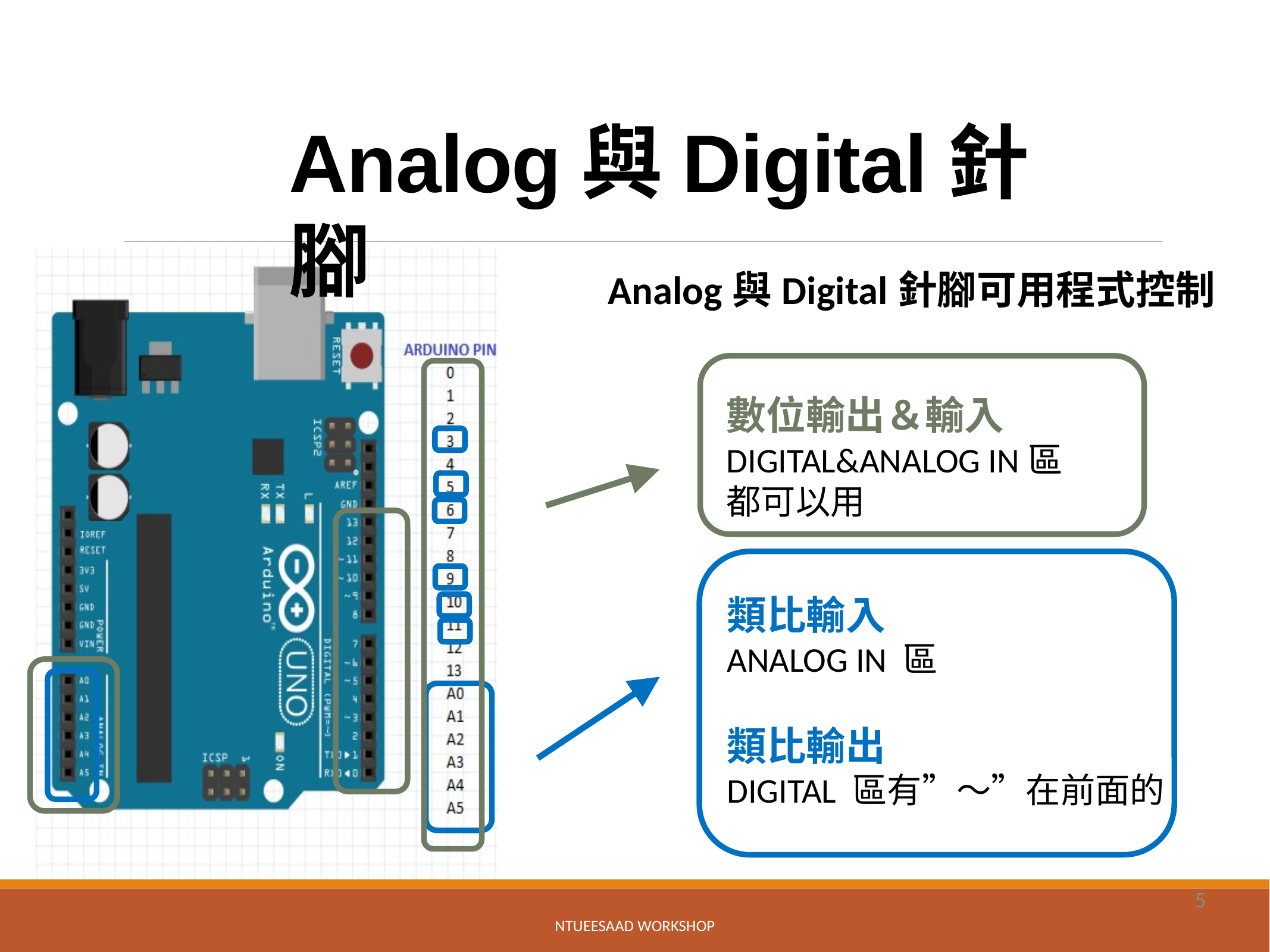

# Analog與Digital針腳

Analog與Digital針腳可用程式控制

數位輸出＆輸入
DIGITAL&ANALOG IN區
都可以用

類比輸入
ANALOG IN 區

類比輸出
DIGITAL 區有”～”在前面的

5
NTUEESAAD WORKSHOP